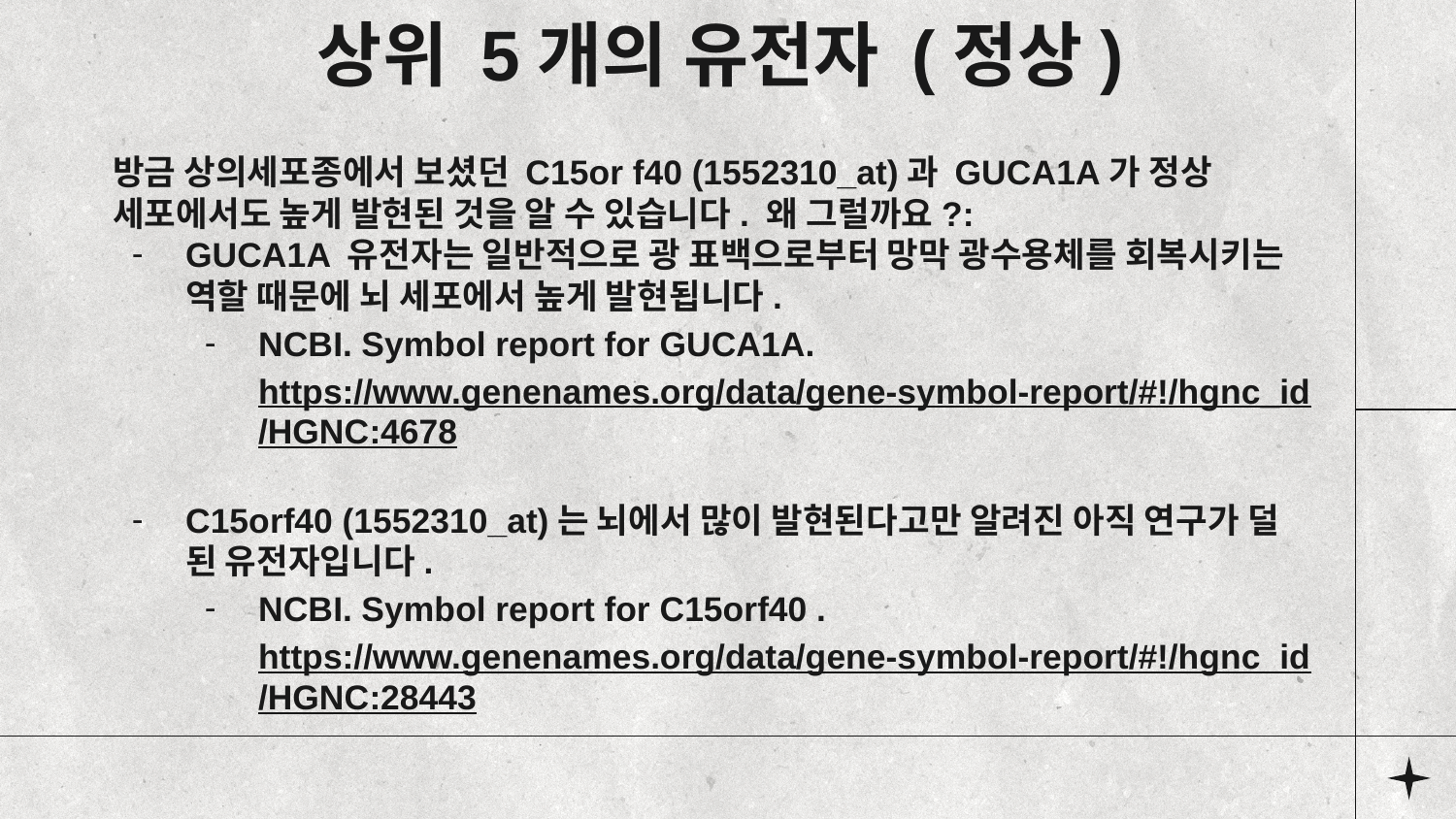

# 상위 5개의 유전자 (정상)
방금 상의세포종에서 보셨던 C15or f40 (1552310_at)과 GUCA1A가 정상 세포에서도 높게 발현된 것을 알 수 있습니다. 왜 그럴까요?:
GUCA1A 유전자는 일반적으로 광 표백으로부터 망막 광수용체를 회복시키는 역할 때문에 뇌 세포에서 높게 발현됩니다.
NCBI. Symbol report for GUCA1A. https://www.genenames.org/data/gene-symbol-report/#!/hgnc_id/HGNC:4678
C15orf40 (1552310_at)는 뇌에서 많이 발현된다고만 알려진 아직 연구가 덜 된 유전자입니다.
NCBI. Symbol report for C15orf40 . https://www.genenames.org/data/gene-symbol-report/#!/hgnc_id/HGNC:28443